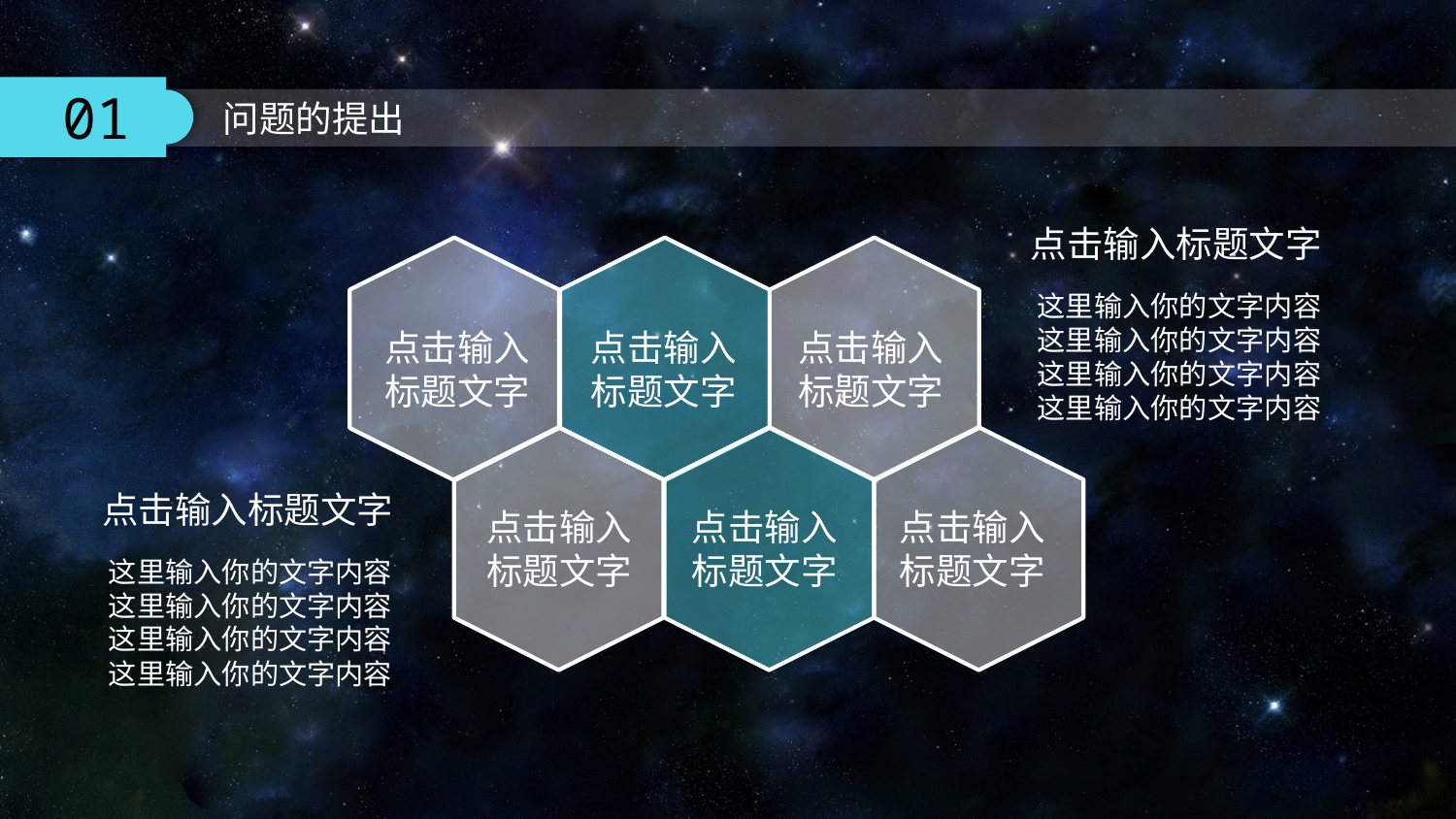

点击输入标题文字

这里输入你的文字内容
这里输入你的文字内容
这里输入你的文字内容
这里输入你的文字内容
点击输入
标题文字
点击输入
标题文字
点击输入
标题文字

点击输入标题文字
点击输入
标题文字
点击输入
标题文字
点击输入
标题文字
这里输入你的文字内容
这里输入你的文字内容
这里输入你的文字内容
这里输入你的文字内容